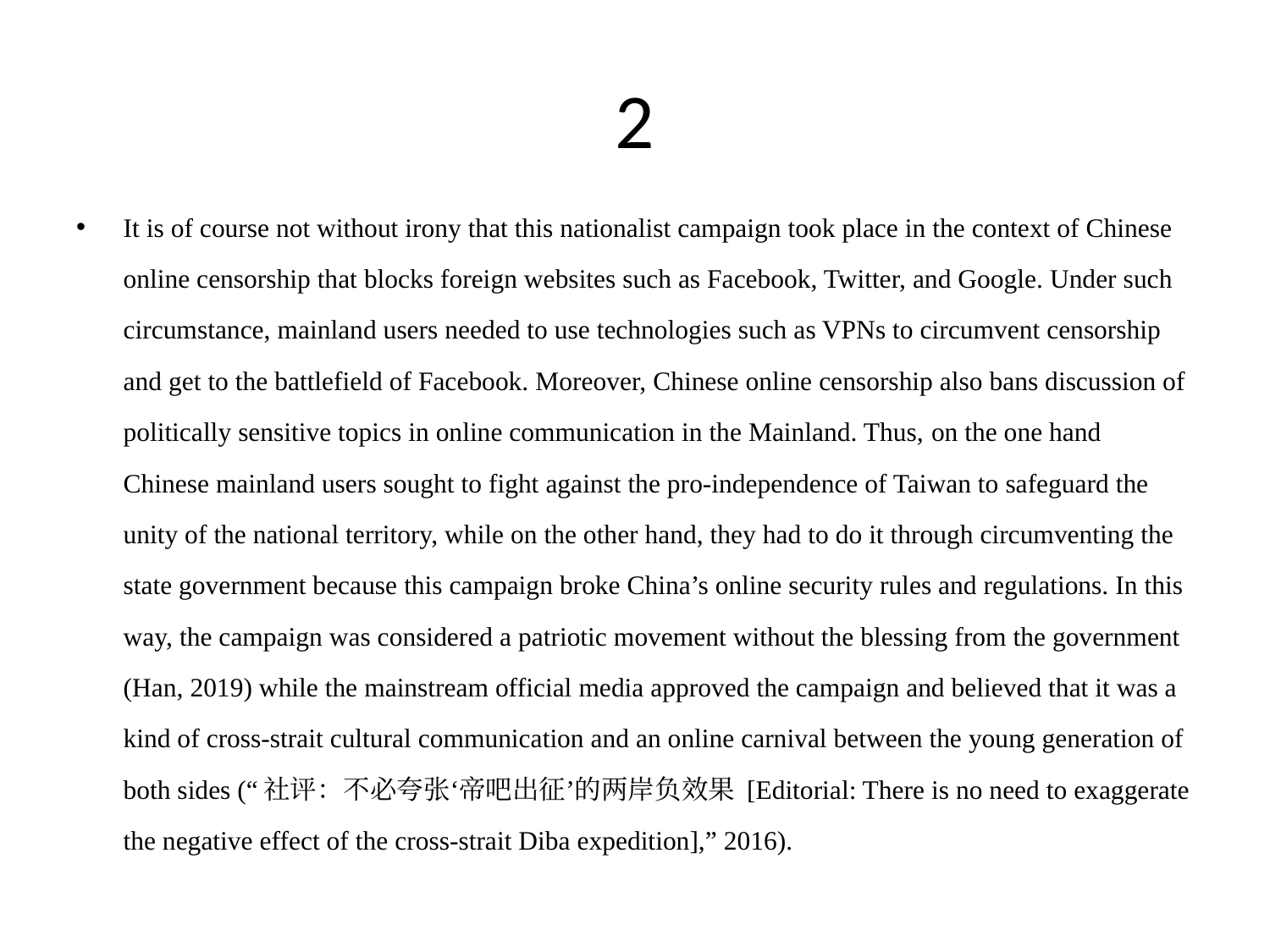

# 2
It is of course not without irony that this nationalist campaign took place in the context of Chinese online censorship that blocks foreign websites such as Facebook, Twitter, and Google. Under such circumstance, mainland users needed to use technologies such as VPNs to circumvent censorship and get to the battlefield of Facebook. Moreover, Chinese online censorship also bans discussion of politically sensitive topics in online communication in the Mainland. Thus, on the one hand Chinese mainland users sought to fight against the pro-independence of Taiwan to safeguard the unity of the national territory, while on the other hand, they had to do it through circumventing the state government because this campaign broke China’s online security rules and regulations. In this way, the campaign was considered a patriotic movement without the blessing from the government (Han, 2019) while the mainstream official media approved the campaign and believed that it was a kind of cross-strait cultural communication and an online carnival between the young generation of both sides (“社评：不必夸张‘帝吧出征’的两岸负效果 [Editorial: There is no need to exaggerate the negative effect of the cross-strait Diba expedition],” 2016).